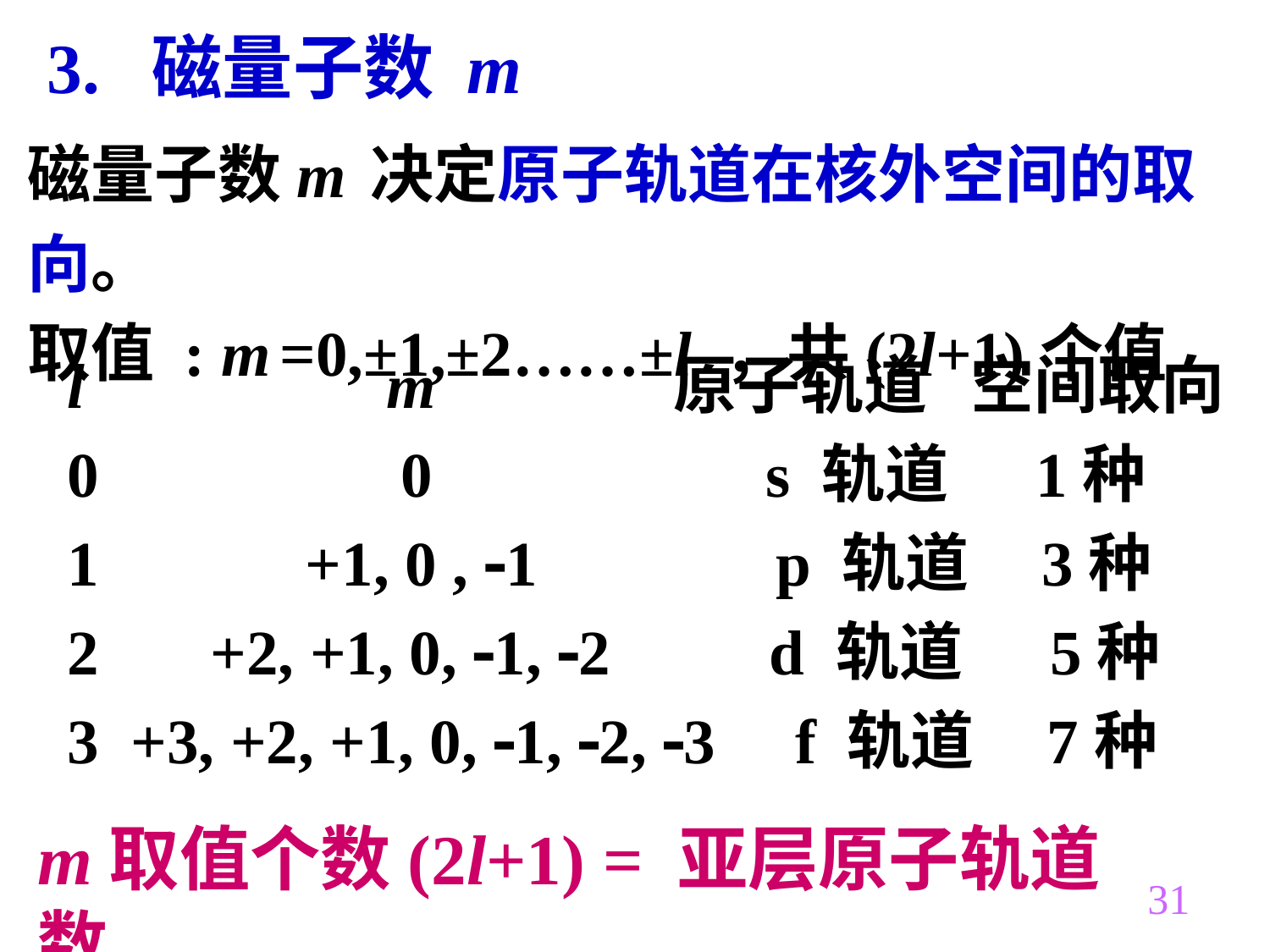

3.  磁量子数 m
磁量子数m 决定原子轨道在核外空间的取向。
取值 : m =0,±1,±2……±l ，共(2l+1)个值
l                   m              原子轨道   空间取向
0                   0                     s 轨道     1种
1             +1, 0 , −1               p 轨道    3种
2       +2, +1, 0, −1, −2          d 轨道     5种
3  +3, +2, +1, 0, −1, −2, −3     f 轨道    7种
m取值个数(2l+1) = 亚层原子轨道数